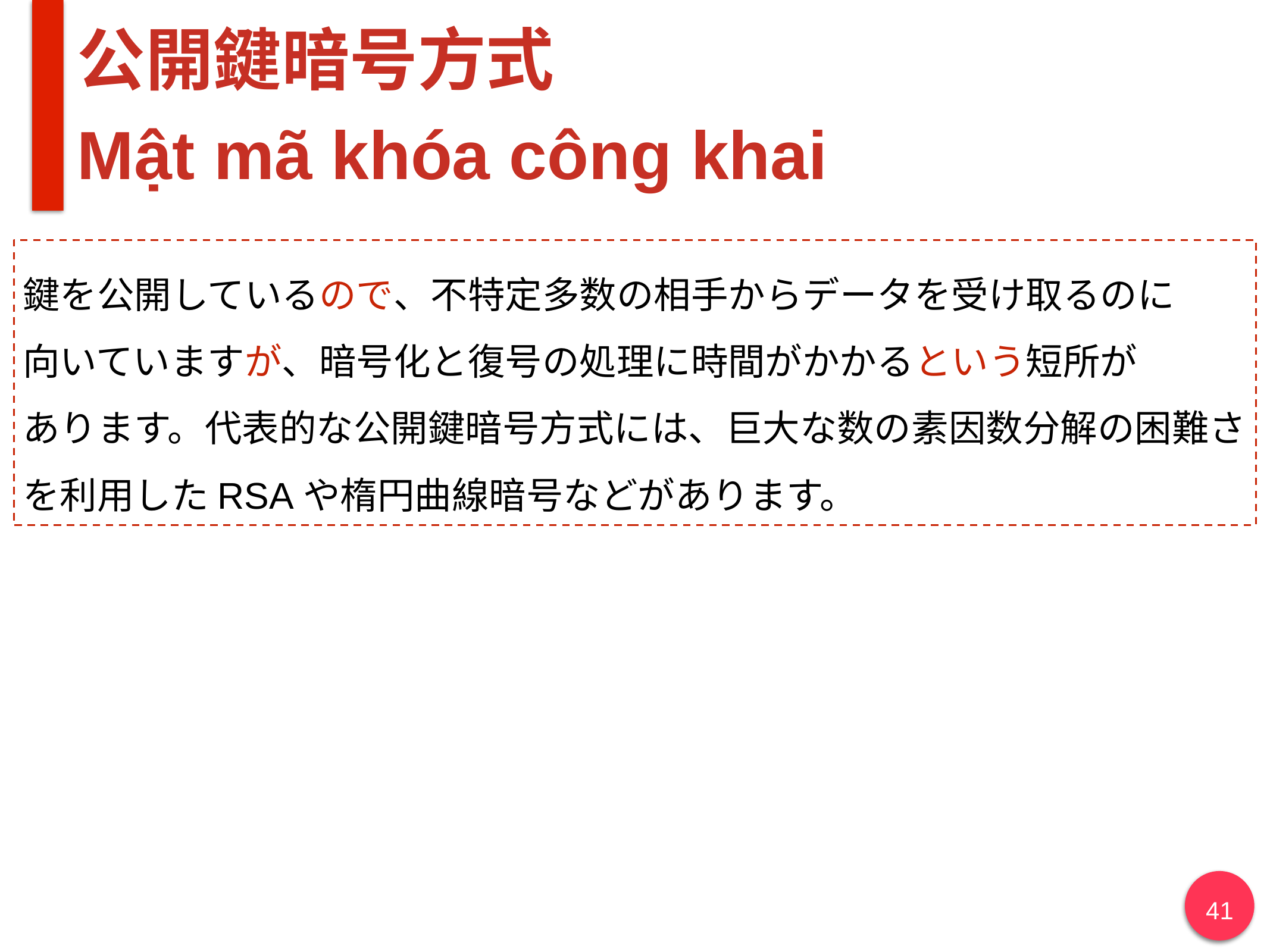

# 公開鍵暗号方式 Mật mã khóa công khai
鍵を公開しているので、不特定多数の相手からデータを受け取るのに
向いていますが、暗号化と復号の処理に時間がかかるという短所が
あります。代表的な公開鍵暗号方式には、巨大な数の素因数分解の困難さを利用したRSAや楕円曲線暗号などがあります。

41